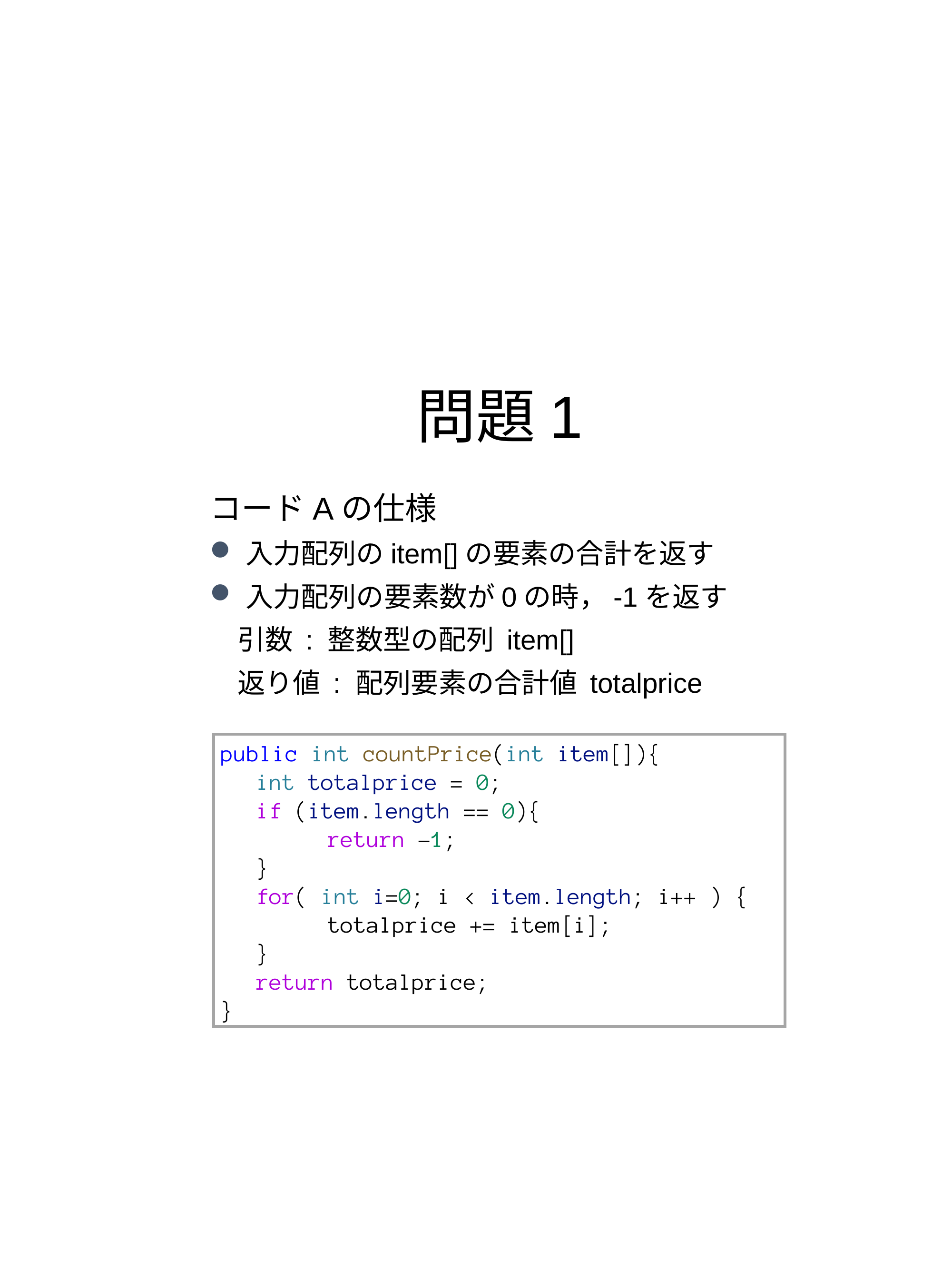

# 問題1
コードAの仕様
入力配列のitem[]の要素の合計を返す
入力配列の要素数が0の時，-1を返す
　引数 : 整数型の配列 item[]
　返り値 : 配列要素の合計値 totalprice

public int countPrice(int item[]){
int totalprice = 0;
if (item.length == 0){
	return -1;
}
for( int i=0; i < item.length; i++ ) {
	totalprice += item[i];
}
return totalprice;
}